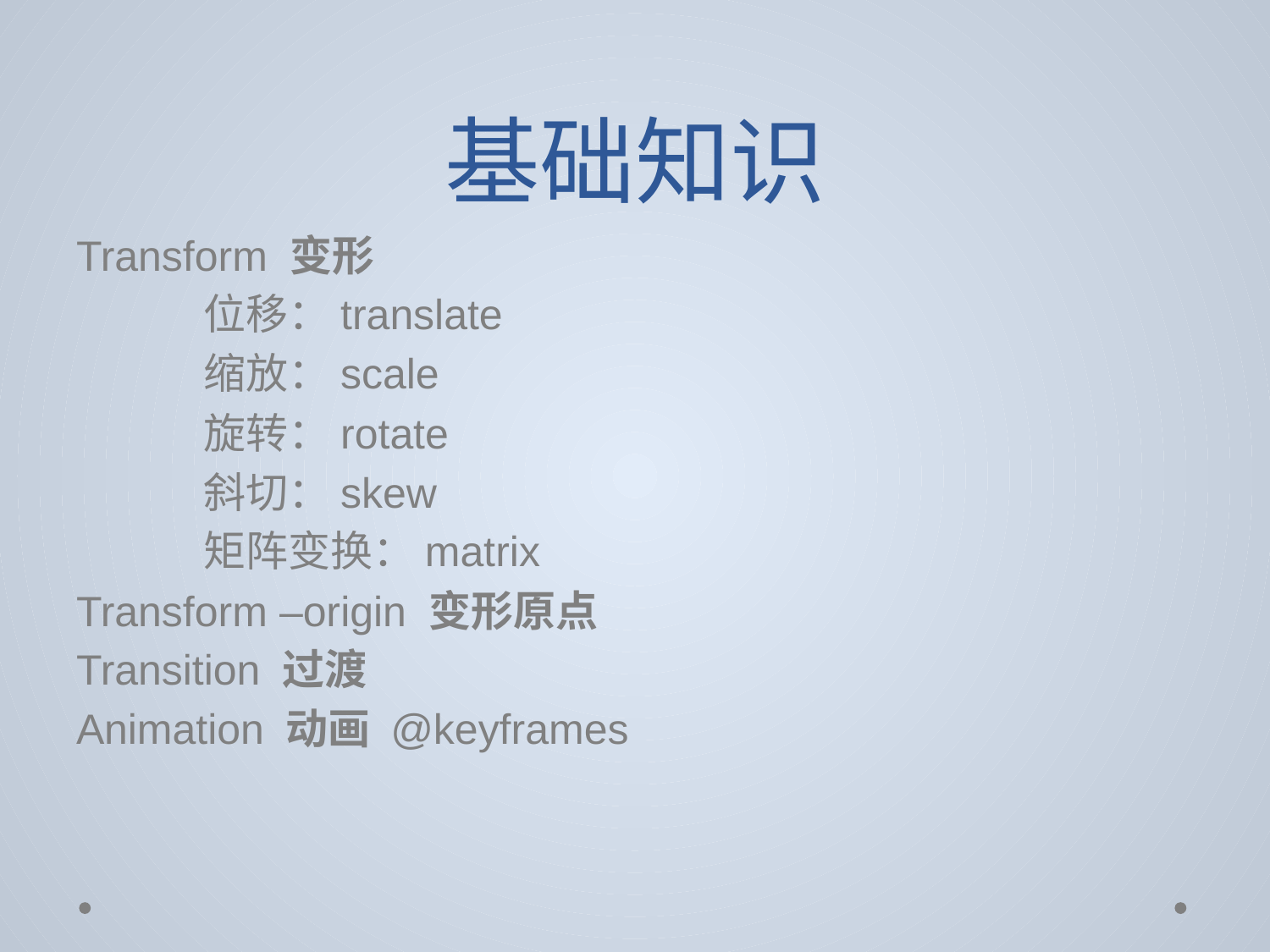

# 基础知识
Transform 变形
	位移：translate
	缩放：scale
	旋转：rotate
	斜切：skew
	矩阵变换：matrix
Transform –origin 变形原点
Transition 过渡
Animation 动画 @keyframes